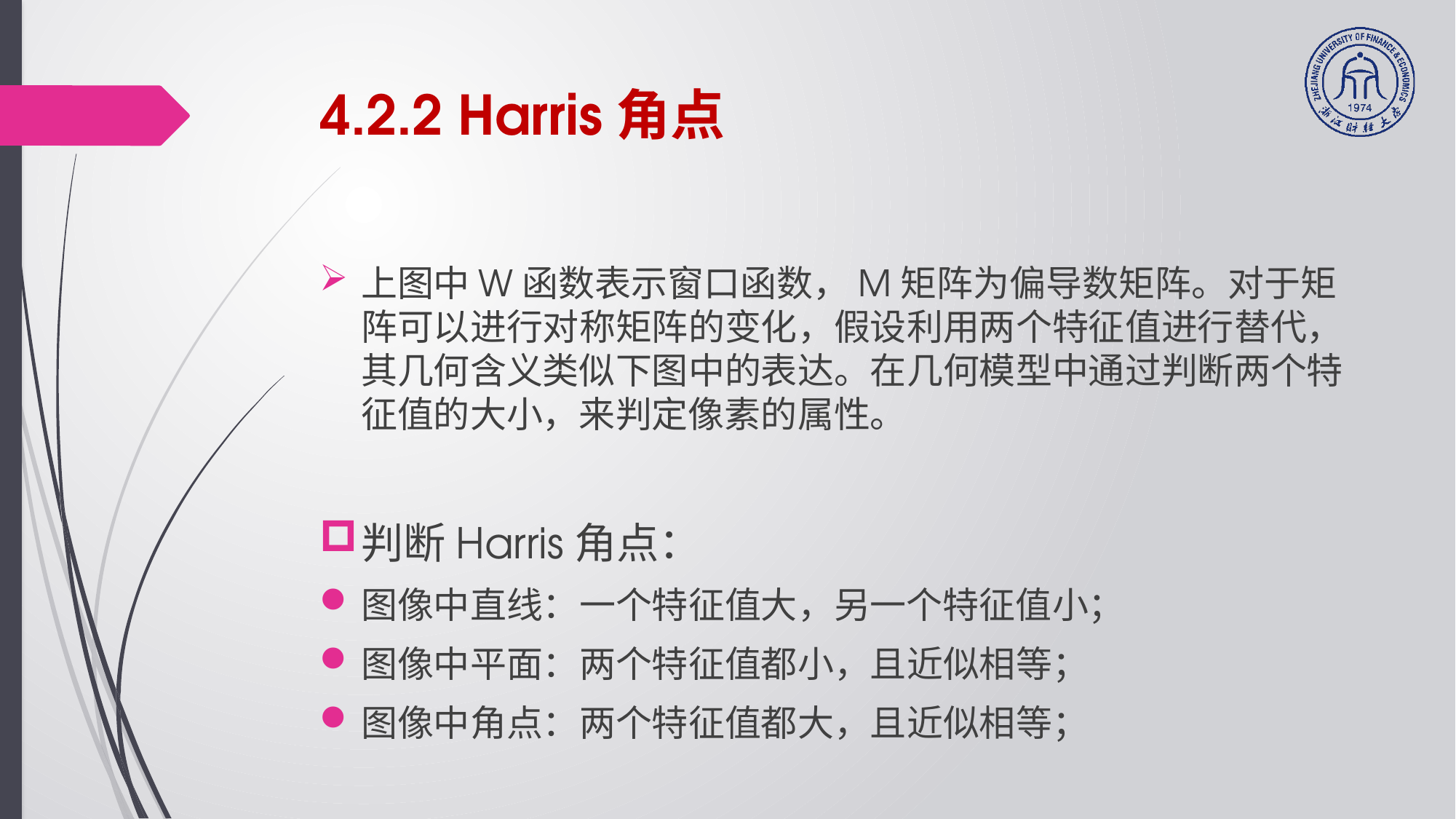

# 4.2.2 Harris角点
上图中W函数表示窗口函数，M矩阵为偏导数矩阵。对于矩阵可以进行对称矩阵的变化，假设利用两个特征值进行替代，其几何含义类似下图中的表达。在几何模型中通过判断两个特征值的大小，来判定像素的属性。

判断Harris角点：
图像中直线：一个特征值大，另一个特征值小；
图像中平面：两个特征值都小，且近似相等；
图像中角点：两个特征值都大，且近似相等；